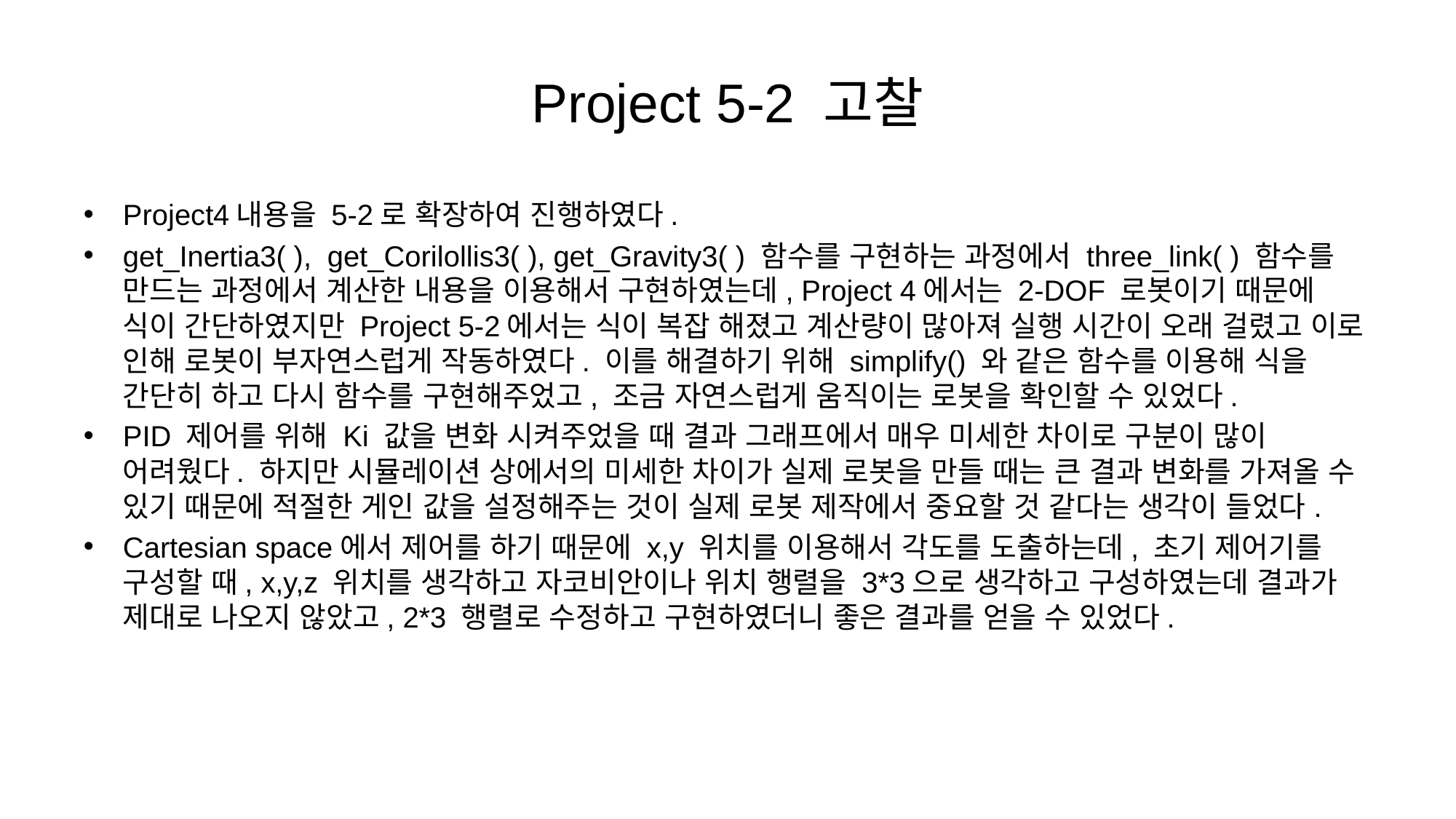

# Project 5-2 고찰
Project4내용을 5-2로 확장하여 진행하였다.
get_Inertia3( ),  get_Corilollis3( ), get_Gravity3( ) 함수를 구현하는 과정에서 three_link( ) 함수를 만드는 과정에서 계산한 내용을 이용해서 구현하였는데, Project 4에서는 2-DOF 로봇이기 때문에 식이 간단하였지만 Project 5-2에서는 식이 복잡 해졌고 계산량이 많아져 실행 시간이 오래 걸렸고 이로 인해 로봇이 부자연스럽게 작동하였다. 이를 해결하기 위해 simplify() 와 같은 함수를 이용해 식을 간단히 하고 다시 함수를 구현해주었고, 조금 자연스럽게 움직이는 로봇을 확인할 수 있었다.
PID 제어를 위해 Ki 값을 변화 시켜주었을 때 결과 그래프에서 매우 미세한 차이로 구분이 많이 어려웠다. 하지만 시뮬레이션 상에서의 미세한 차이가 실제 로봇을 만들 때는 큰 결과 변화를 가져올 수 있기 때문에 적절한 게인 값을 설정해주는 것이 실제 로봇 제작에서 중요할 것 같다는 생각이 들었다.
Cartesian space에서 제어를 하기 때문에 x,y 위치를 이용해서 각도를 도출하는데, 초기 제어기를 구성할 때, x,y,z 위치를 생각하고 자코비안이나 위치 행렬을 3*3으로 생각하고 구성하였는데 결과가 제대로 나오지 않았고, 2*3 행렬로 수정하고 구현하였더니 좋은 결과를 얻을 수 있었다.